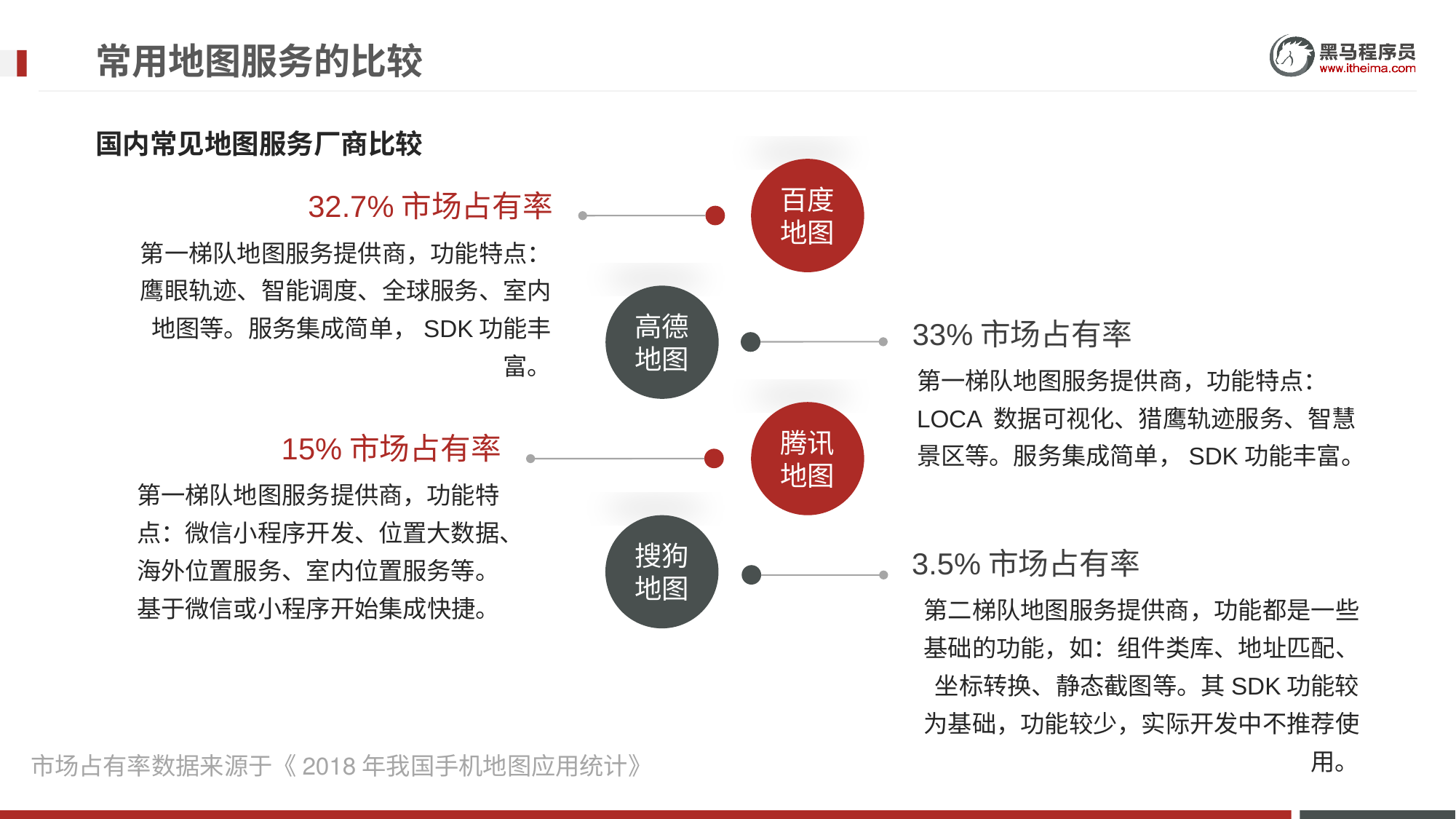

# 常用地图服务的比较
国内常见地图服务厂商比较
百度地图

第一梯队地图服务提供商，功能特点：鹰眼轨迹、智能调度、全球服务、室内地图等。服务集成简单，SDK功能丰富。

32.7%市场占有率
高德地图
33%市场占有率

第一梯队地图服务提供商，功能特点：LOCA 数据可视化、猎鹰轨迹服务、智慧景区等。服务集成简单，SDK功能丰富。

腾讯地图
15%市场占有率

第一梯队地图服务提供商，功能特点：微信小程序开发、位置大数据、海外位置服务、室内位置服务等。基于微信或小程序开始集成快捷。

搜狗地图
3.5%市场占有率

第二梯队地图服务提供商，功能都是一些基础的功能，如：组件类库、地址匹配、坐标转换、静态截图等。其SDK功能较为基础，功能较少，实际开发中不推荐使用。

市场占有率数据来源于《2018年我国手机地图应用统计》